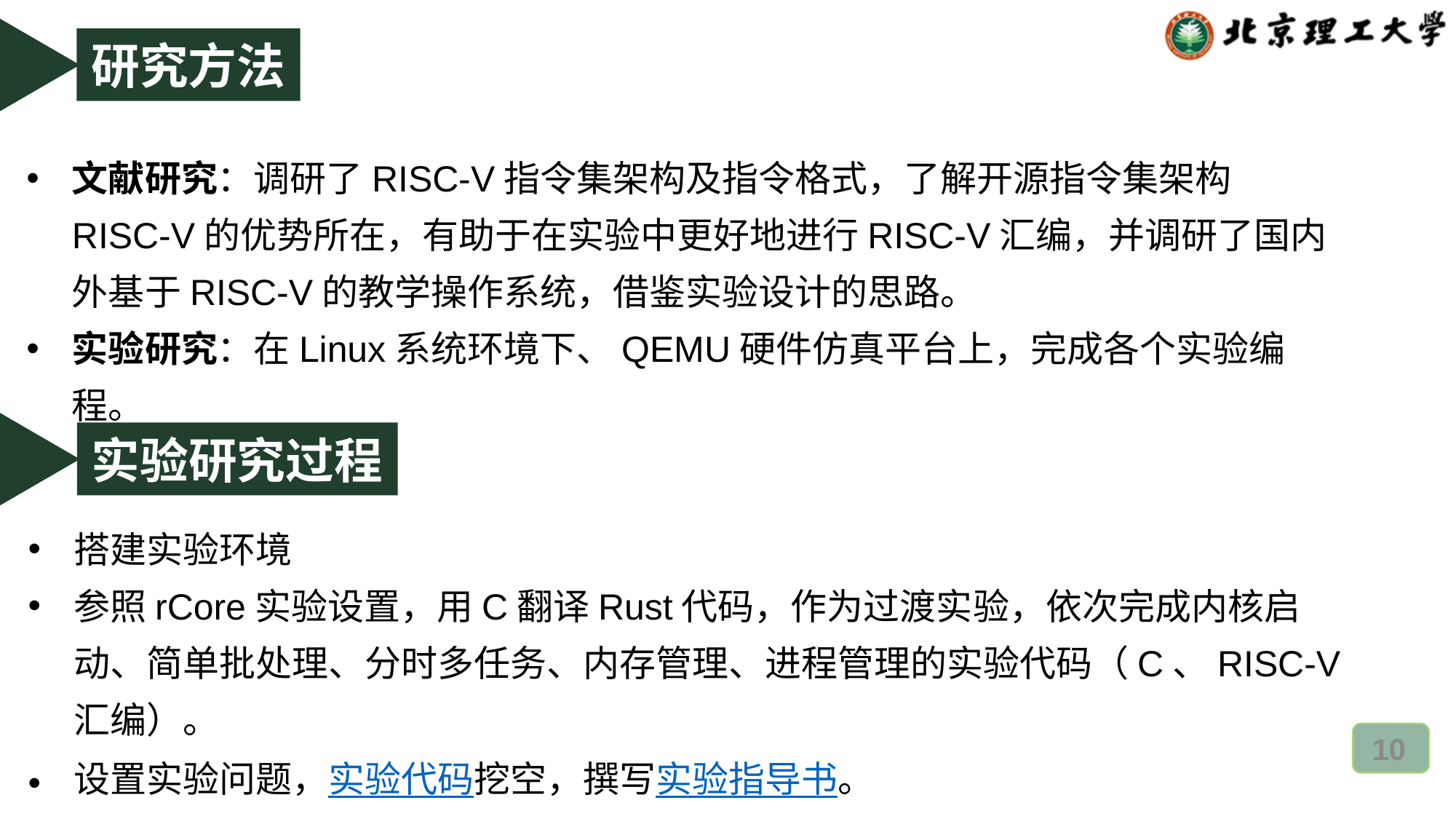

研究方法
文献研究：调研了RISC-V指令集架构及指令格式，了解开源指令集架构RISC-V的优势所在，有助于在实验中更好地进行RISC-V汇编，并调研了国内外基于RISC-V的教学操作系统，借鉴实验设计的思路。
实验研究：在Linux系统环境下、QEMU硬件仿真平台上，完成各个实验编程。

实验研究过程
搭建实验环境
参照rCore实验设置，用C翻译Rust代码，作为过渡实验，依次完成内核启动、简单批处理、分时多任务、内存管理、进程管理的实验代码（C、RISC-V汇编）。
设置实验问题，实验代码挖空，撰写实验指导书。

10